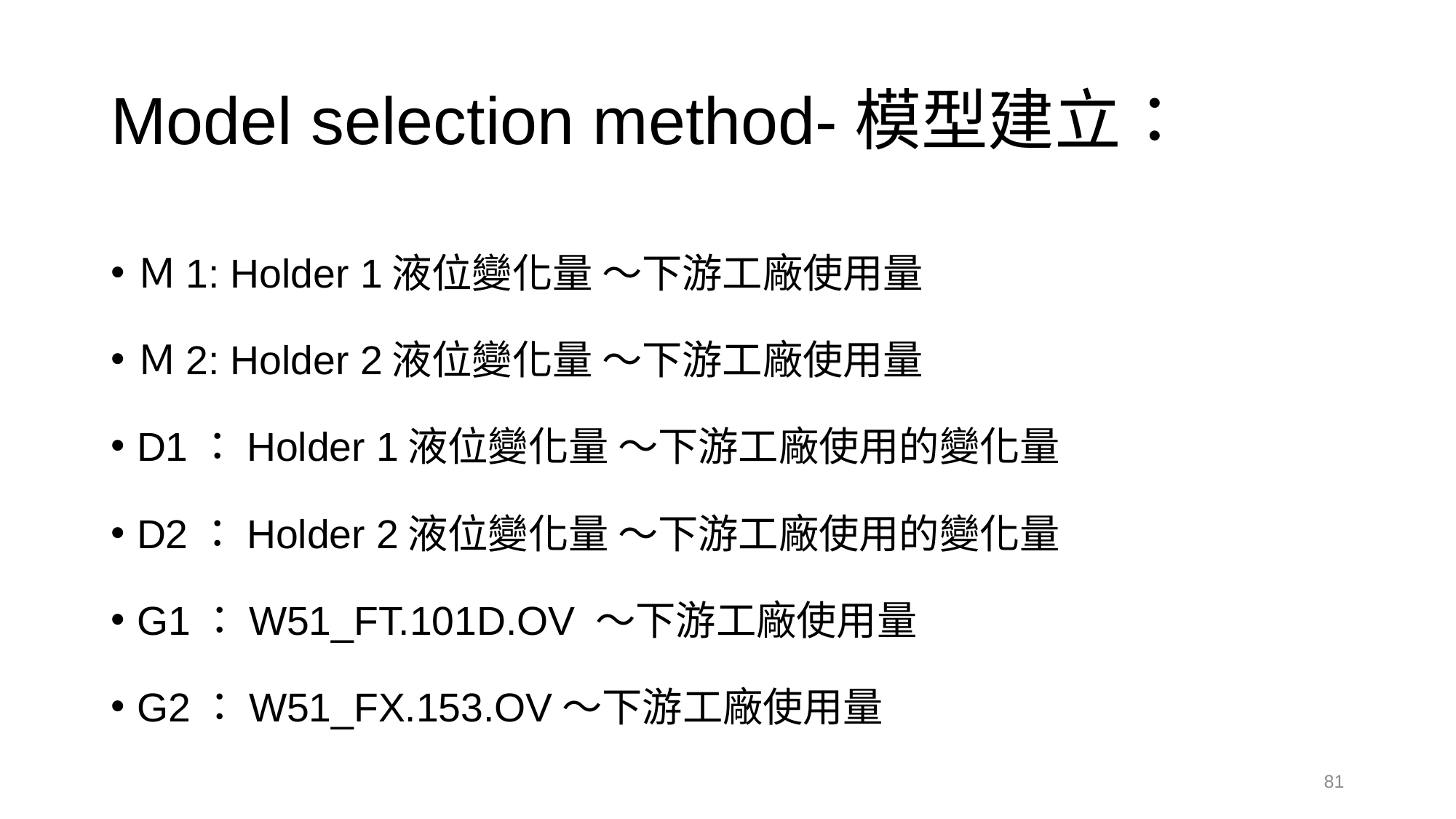

# Model selection method-模型建立：
Ｍ1: Holder 1液位變化量 ～下游工廠使用量
Ｍ2: Holder 2液位變化量 ～下游工廠使用量
D1：Holder 1液位變化量 ～下游工廠使用的變化量
D2：Holder 2液位變化量 ～下游工廠使用的變化量
G1：W51_FT.101D.OV ～下游工廠使用量
G2：W51_FX.153.OV～下游工廠使用量

81